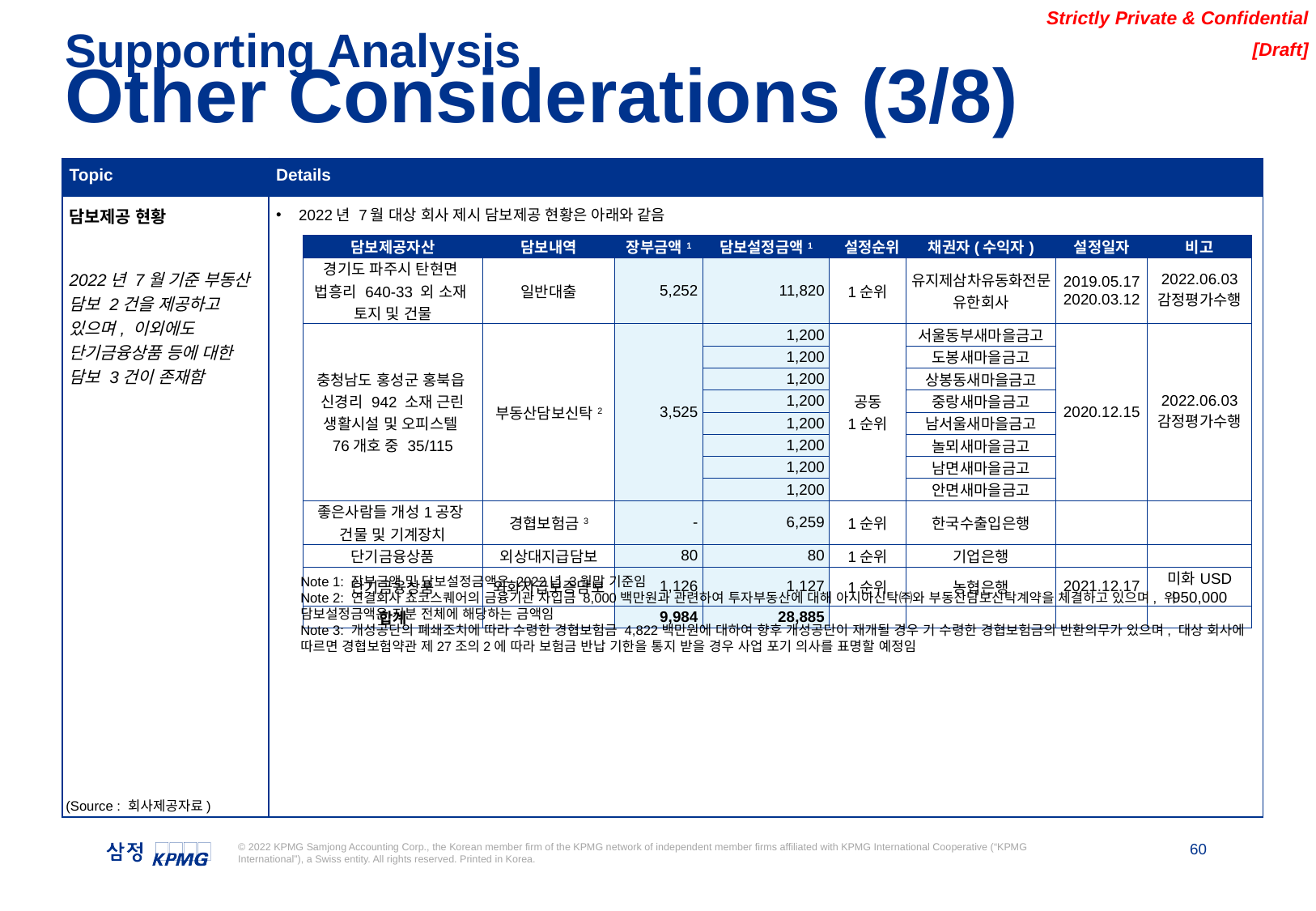

Supporting Analysis
Other Considerations (3/8)
| Topic | Details |
| --- | --- |
| 담보제공 현황 2022년 7월 기준 부동산 담보 2건을 제공하고 있으며, 이외에도 단기금융상품 등에 대한 담보 3건이 존재함 | 2022년 7월 대상 회사 제시 담보제공 현황은 아래와 같음 |
| 담보제공자산 | 담보내역 | 장부금액1 | 담보설정금액1 | 설정순위 | 채권자(수익자) | 설정일자 | 비고 |
| --- | --- | --- | --- | --- | --- | --- | --- |
| 경기도 파주시 탄현면 법흥리 640-33 외 소재 토지 및 건물 | 일반대출 | 5,252 | 11,820 | 1순위 | 유지제삼차유동화전문유한회사 | 2019.05.17 2020.03.12 | 2022.06.03 감정평가수행 |
| 충청남도 홍성군 홍북읍 신경리 942 소재 근린 생활시설 및 오피스텔 76개호 중 35/115 | 부동산담보신탁2 | 3,525 | 1,200 | 공동 1순위 | 서울동부새마을금고 | 2020.12.15 | 2022.06.03 감정평가수행 |
|  |  |  | 1,200 |  | 도봉새마을금고 |  |  |
|  |  |  | 1,200 |  | 상봉동새마을금고 |  |  |
|  |  |  | 1,200 |  | 중랑새마을금고 |  |  |
|  |  |  | 1,200 |  | 남서울새마을금고 |  |  |
|  |  |  | 1,200 |  | 놀뫼새마을금고 |  |  |
|  |  |  | 1,200 |  | 남면새마을금고 |  |  |
|  |  |  | 1,200 |  | 안면새마을금고 |  |  |
| 좋은사람들 개성1공장 건물 및 기계장치 | 경협보험금3 | - | 6,259 | 1순위 | 한국수출입은행 |  |  |
| 단기금융상품 | 외상대지급담보 | 80 | 80 | 1순위 | 기업은행 |  |  |
| 단기금융상품 | 외화지급보증담보 | 1,126 | 1,127 | 1순위 | 농협은행 | 2021.12.17 | 미화USD 950,000 |
| 합계 |  | 9,984 | 28,885 |  |  |  |  |
Note 1: 장부금액 및 담보설정금액은 2022년 3월말 기준임
Note 2: 연결회사 쵸코스퀘어의 금융기관 차입금 8,000백만원과 관련하여 투자부동산에 대해 아시아신탁㈜와 부동산담보신탁계약을 체결하고 있으며, 위 담보설정금액은 지분 전체에 해당하는 금액임
Note 3: 개성공단의 폐쇄조치에 따라 수령한 경협보험금 4,822백만원에 대하여 향후 개성공단이 재개될 경우 기 수령한 경협보험금의 반환의무가 있으며, 대상 회사에 따르면 경협보험약관 제27조의2에 따라 보험금 반납 기한을 통지 받을 경우 사업 포기 의사를 표명할 예정임
(Source : 회사제공자료)